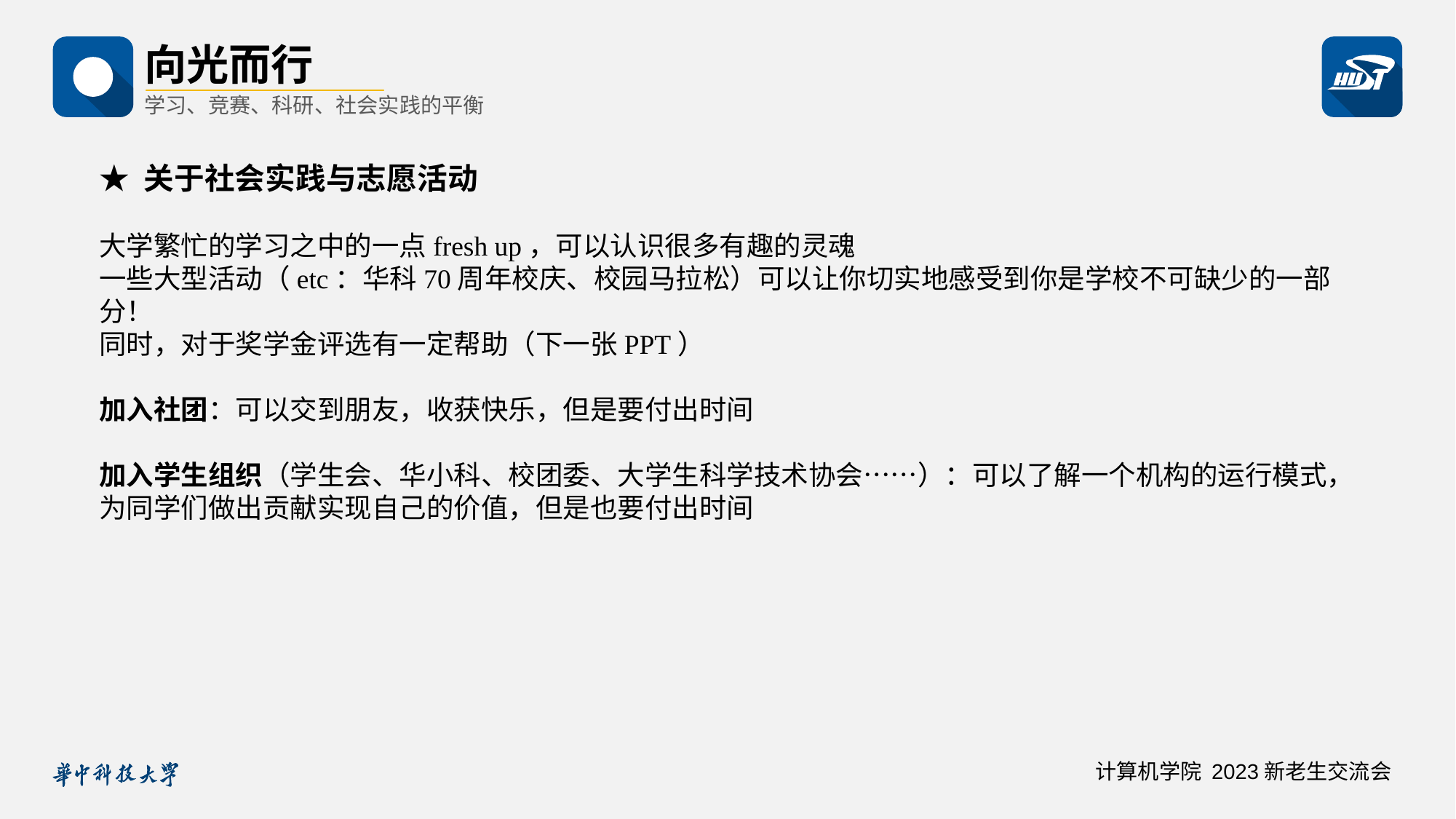

向光而行
学习、竞赛、科研、社会实践的平衡
★ 关于社会实践与志愿活动

大学繁忙的学习之中的一点fresh up，可以认识很多有趣的灵魂
一些大型活动（etc：华科70周年校庆、校园马拉松）可以让你切实地感受到你是学校不可缺少的一部分！
同时，对于奖学金评选有一定帮助（下一张PPT）

加入社团：可以交到朋友，收获快乐，但是要付出时间

加入学生组织（学生会、华小科、校团委、大学生科学技术协会……）：可以了解一个机构的运行模式，为同学们做出贡献实现自己的价值，但是也要付出时间